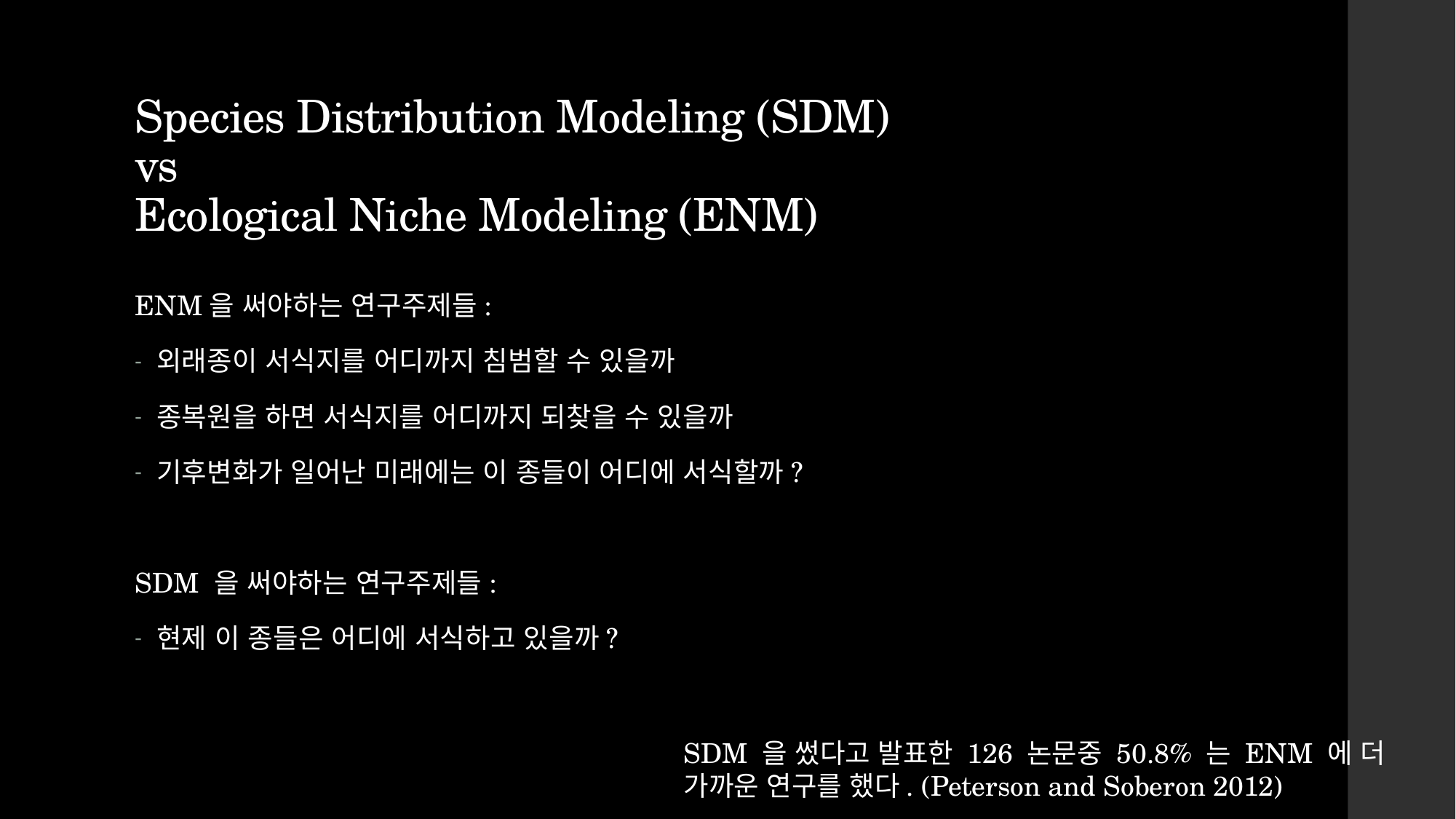

# Species Distribution Modeling (SDM) vs Ecological Niche Modeling (ENM)
ENM을 써야하는 연구주제들:
외래종이 서식지를 어디까지 침범할 수 있을까
종복원을 하면 서식지를 어디까지 되찾을 수 있을까
기후변화가 일어난 미래에는 이 종들이 어디에 서식할까?

SDM 을 써야하는 연구주제들:
현제 이 종들은 어디에 서식하고 있을까?
SDM 을 썼다고 발표한 126 논문중 50.8% 는 ENM 에 더 가까운 연구를 했다. (Peterson and Soberon 2012)